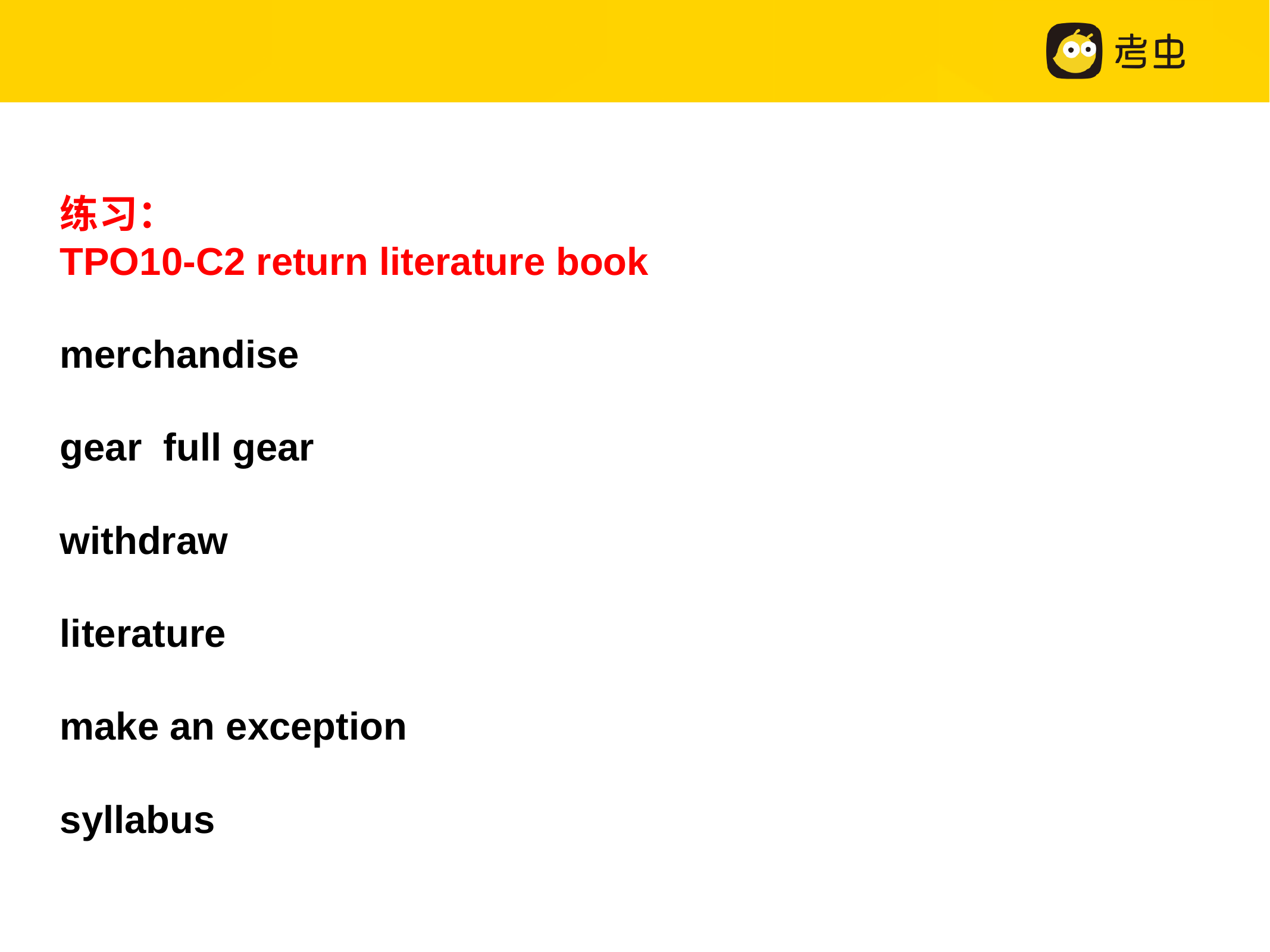

练习：
TPO10-C2 return literature book

merchandise

gear  full gear

withdraw

literature

make an exception

syllabus